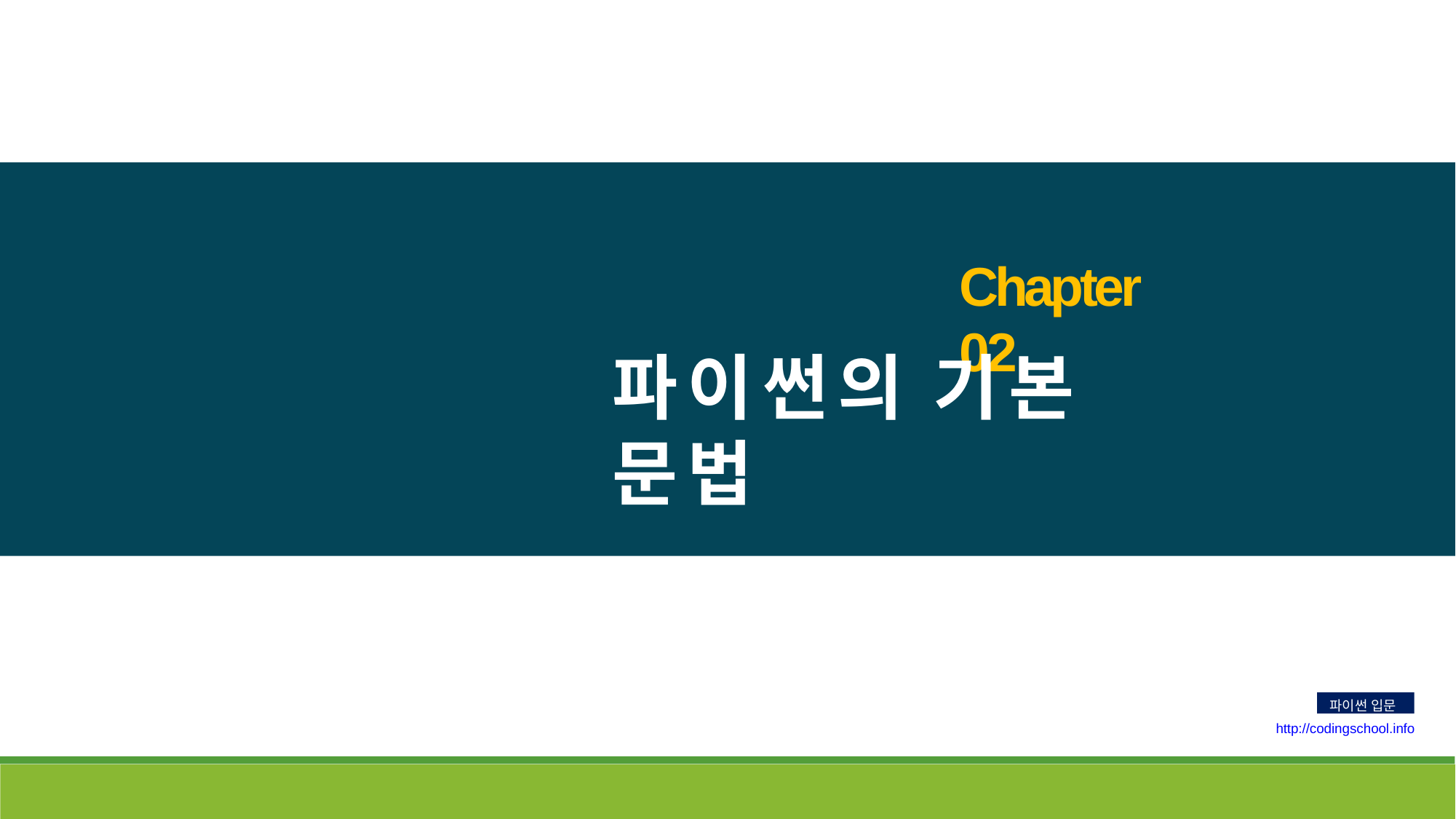

Chapter 02
파이썬의 기본 문법
파이썬 입문
http://codingschool.info